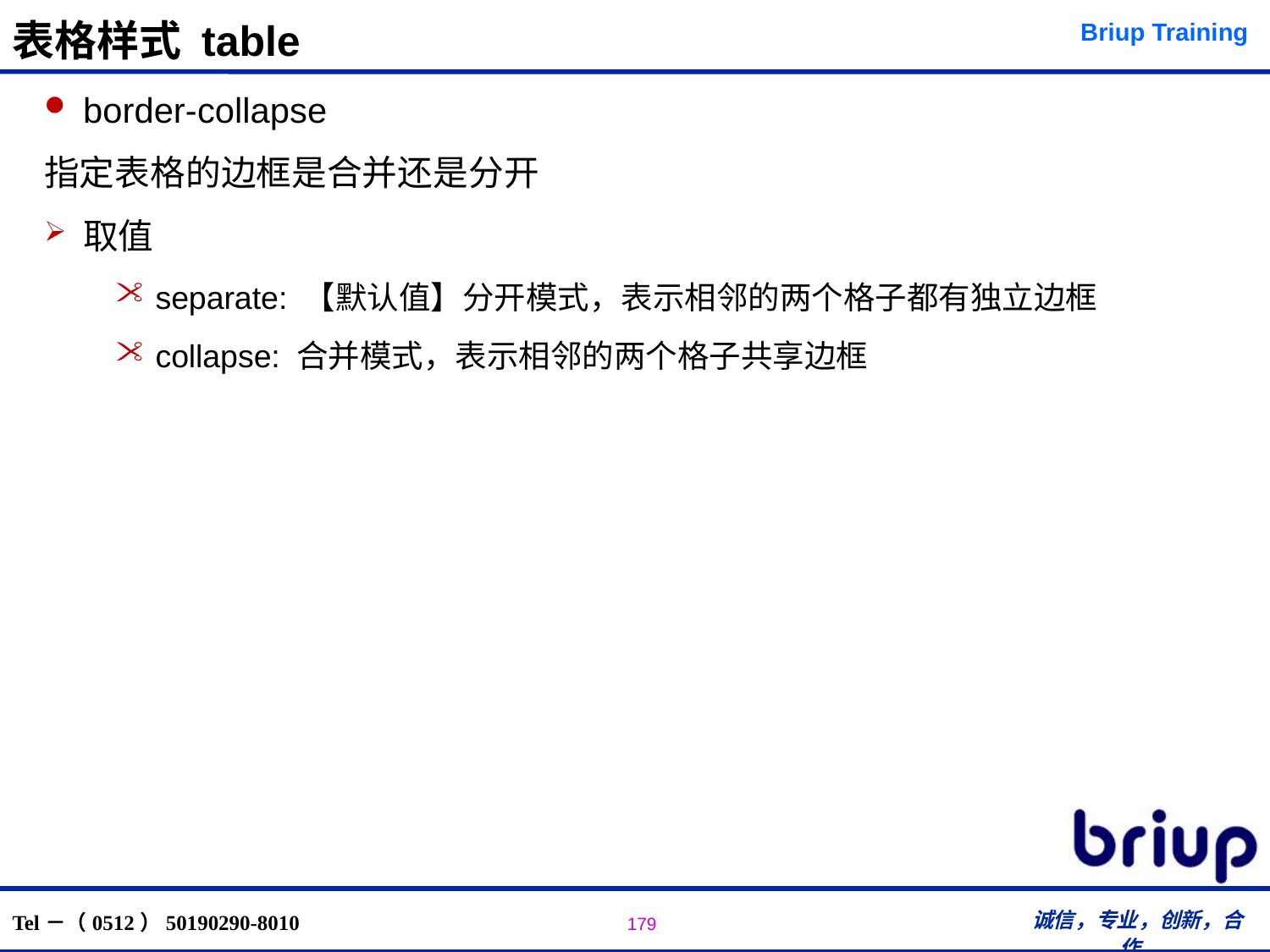

# 表格样式 table
border-collapse
指定表格的边框是合并还是分开
取值
separate: 【默认值】分开模式，表示相邻的两个格子都有独立边框
collapse: 合并模式，表示相邻的两个格子共享边框